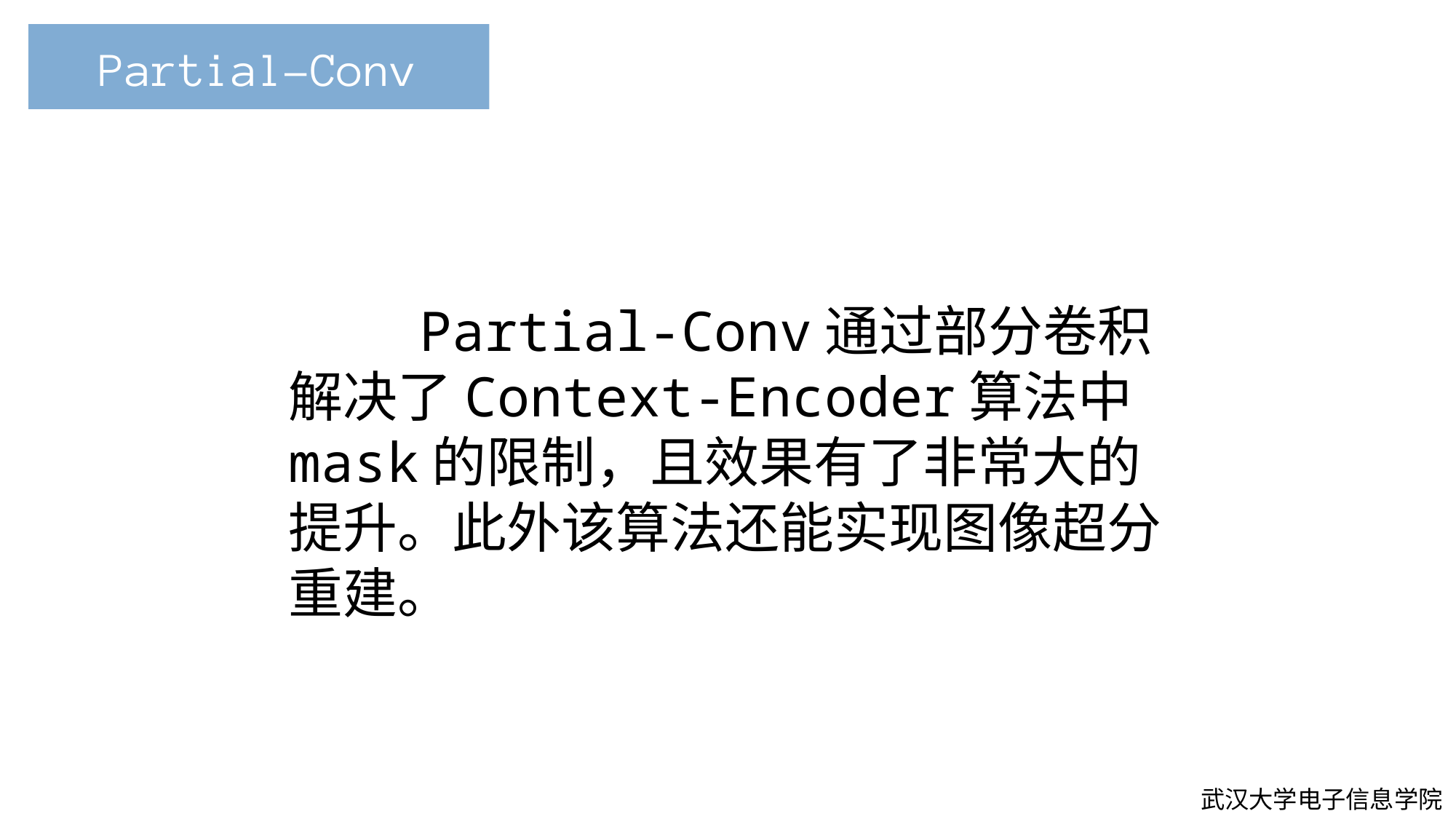

Partial-Conv
    Partial-Conv通过部分卷积解决了Context-Encoder算法中mask的限制，且效果有了非常大的提升。此外该算法还能实现图像超分重建。